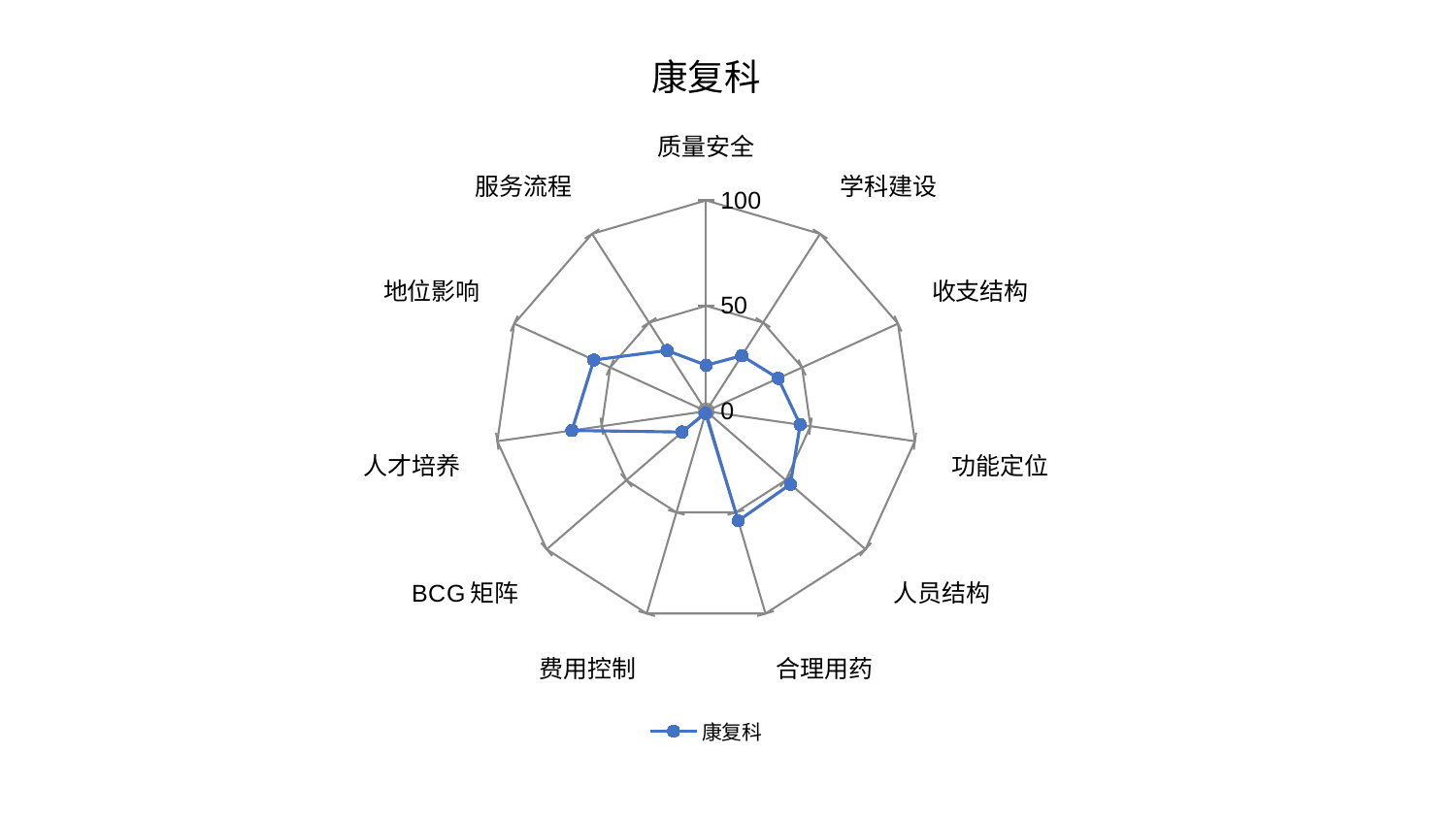

### Chart: 康复科

| Category | 康复科 |
|---|---|
| 质量安全 | 21.820318793835604 |
| 学科建设 | 31.306151142521536 |
| 收支结构 | 37.59923628158427 |
| 功能定位 | 45.06809535980489 |
| 人员结构 | 52.90266858712052 |
| 合理用药 | 54.17645798986421 |
| 费用控制 | 1.0152700054485684 |
| BCG矩阵 | 15.06668663056069 |
| 人才培养 | 64.27020871855397 |
| 地位影响 | 58.52812808144766 |
| 服务流程 | 34.25724422943894 |
122